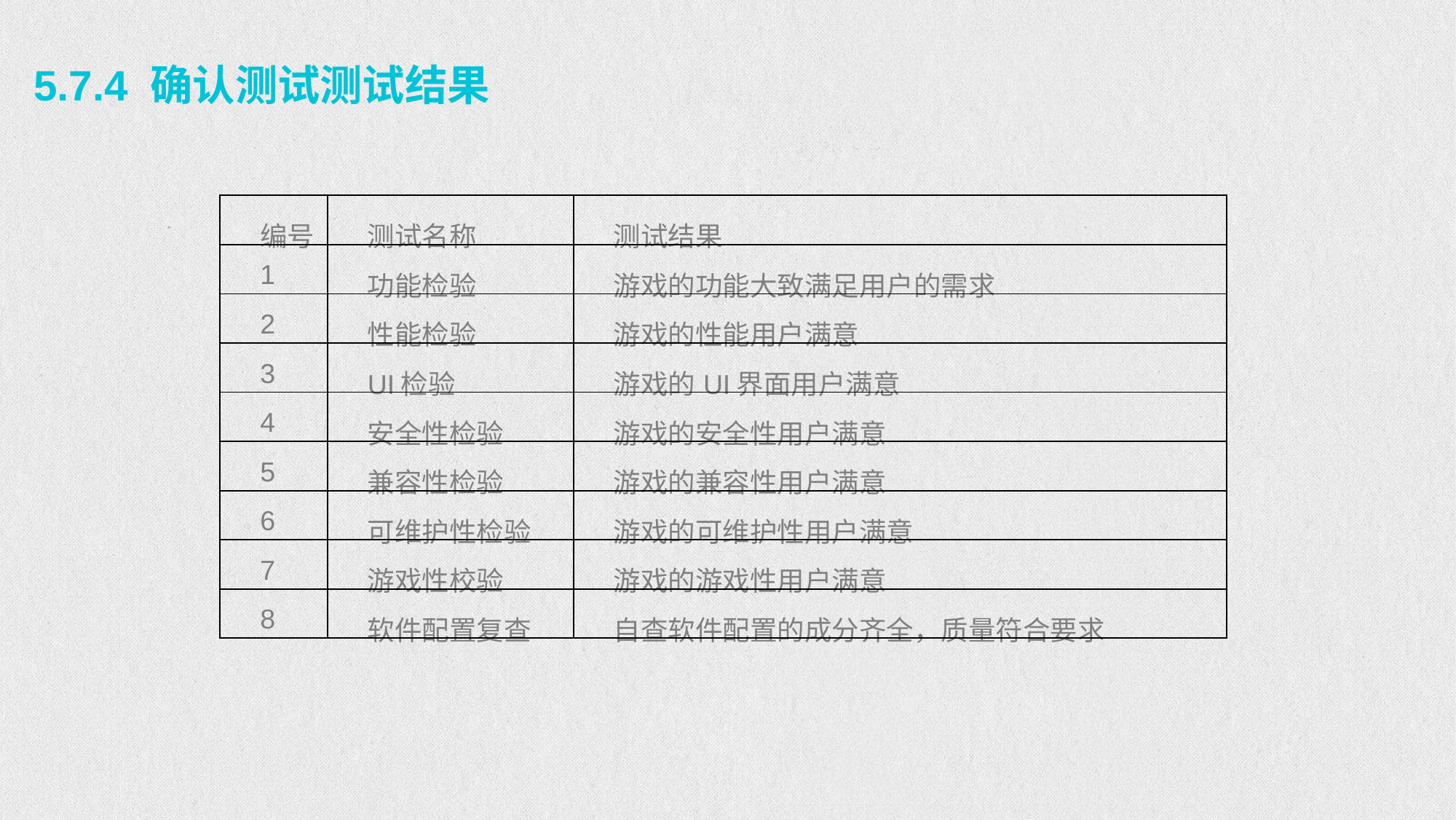

5.7.4 确认测试测试结果
| 编号 | 测试名称 | 测试结果 |
| --- | --- | --- |
| 1 | 功能检验 | 游戏的功能大致满足用户的需求 |
| 2 | 性能检验 | 游戏的性能用户满意 |
| 3 | UI检验 | 游戏的UI界面用户满意 |
| 4 | 安全性检验 | 游戏的安全性用户满意 |
| 5 | 兼容性检验 | 游戏的兼容性用户满意 |
| 6 | 可维护性检验 | 游戏的可维护性用户满意 |
| 7 | 游戏性校验 | 游戏的游戏性用户满意 |
| 8 | 软件配置复查 | 自查软件配置的成分齐全，质量符合要求 |